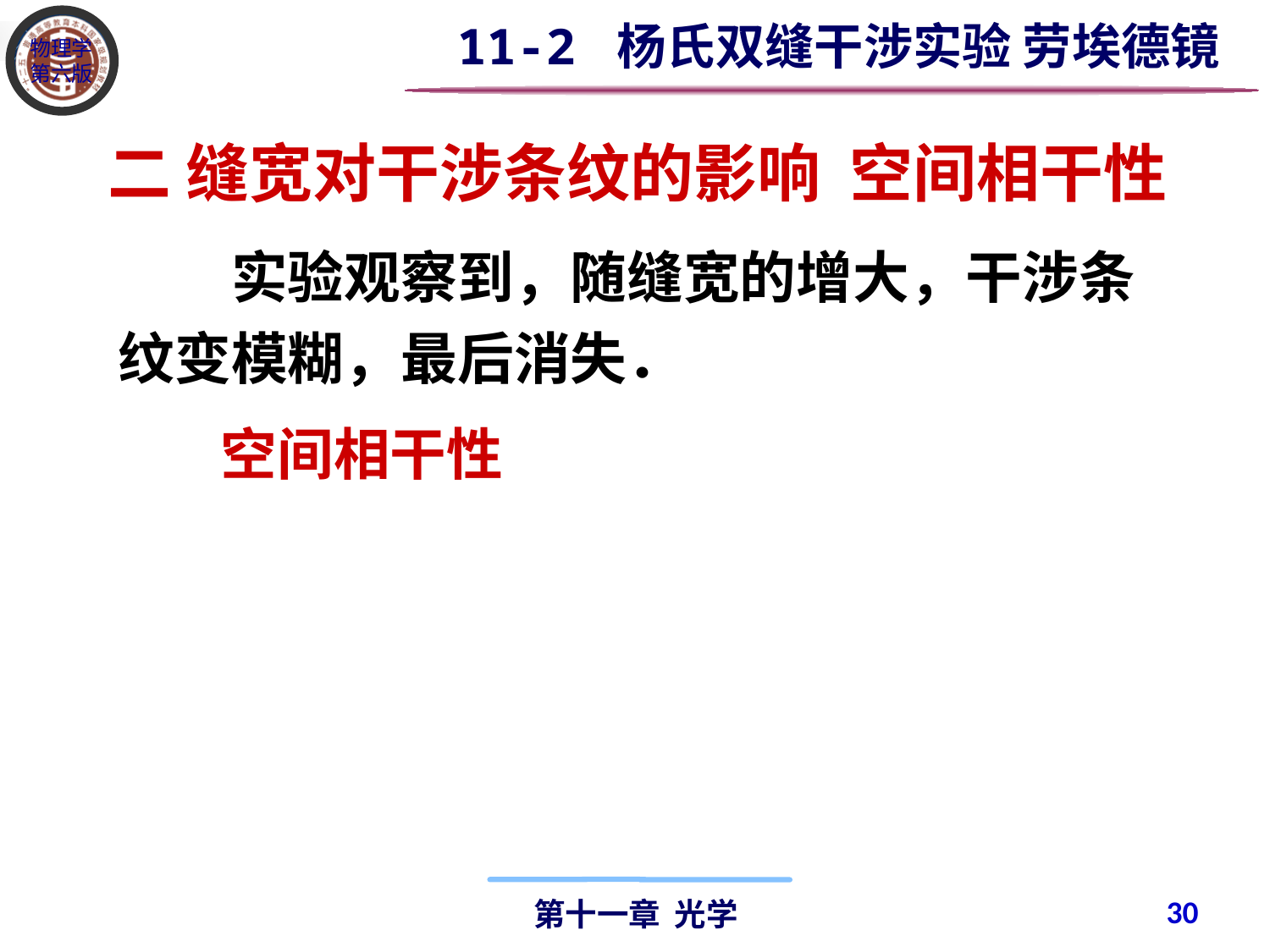

11-2 杨氏双缝干涉实验 劳埃德镜

二 缝宽对干涉条纹的影响  空间相干性
　　实验观察到，随缝宽的增大，干涉条纹变模糊，最后消失．
　　空间相干性
30